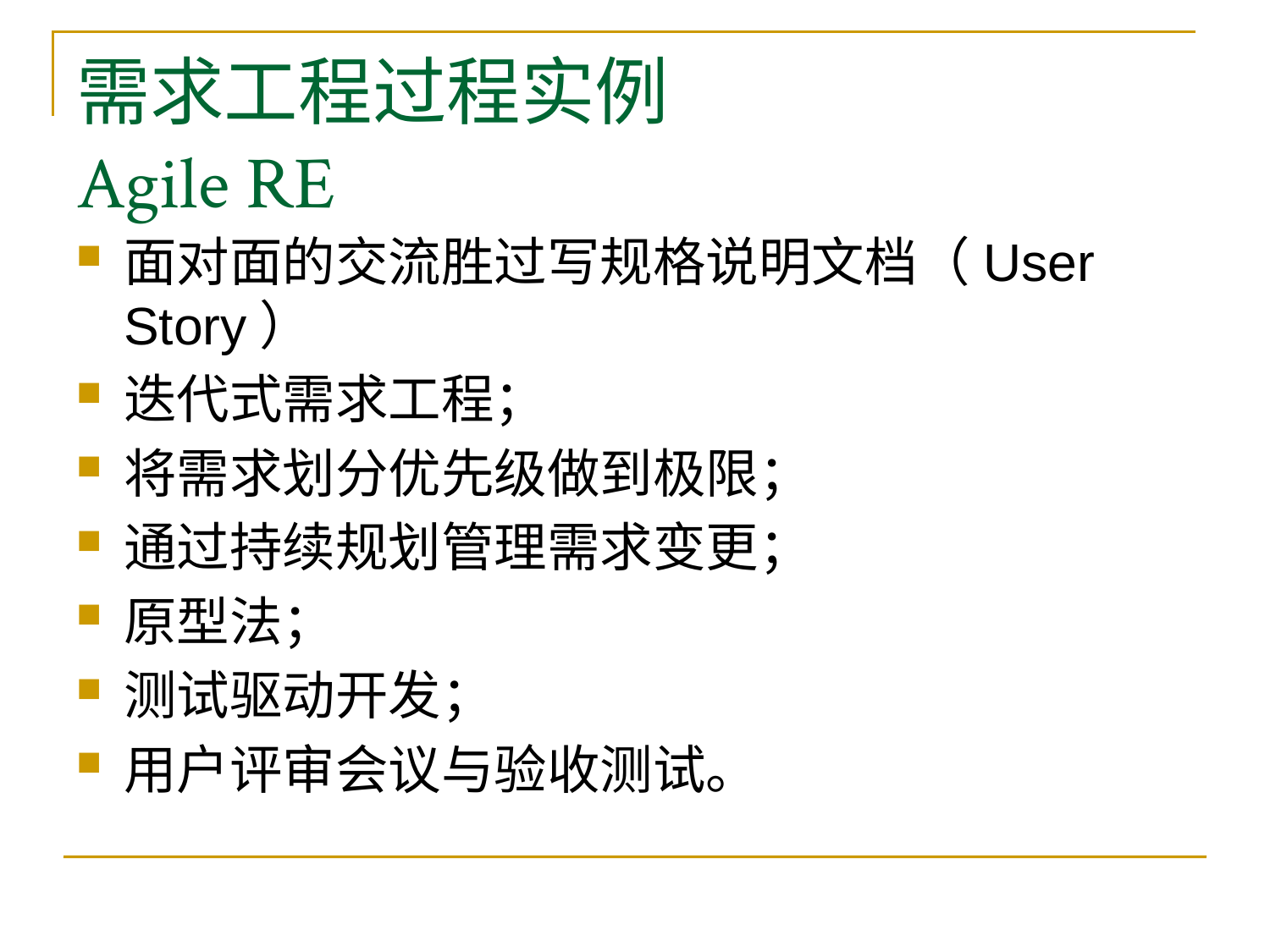

# 需求工程过程实例 Agile RE
面对面的交流胜过写规格说明文档（User Story）
迭代式需求工程；
将需求划分优先级做到极限；
通过持续规划管理需求变更；
原型法；
测试驱动开发；
用户评审会议与验收测试。